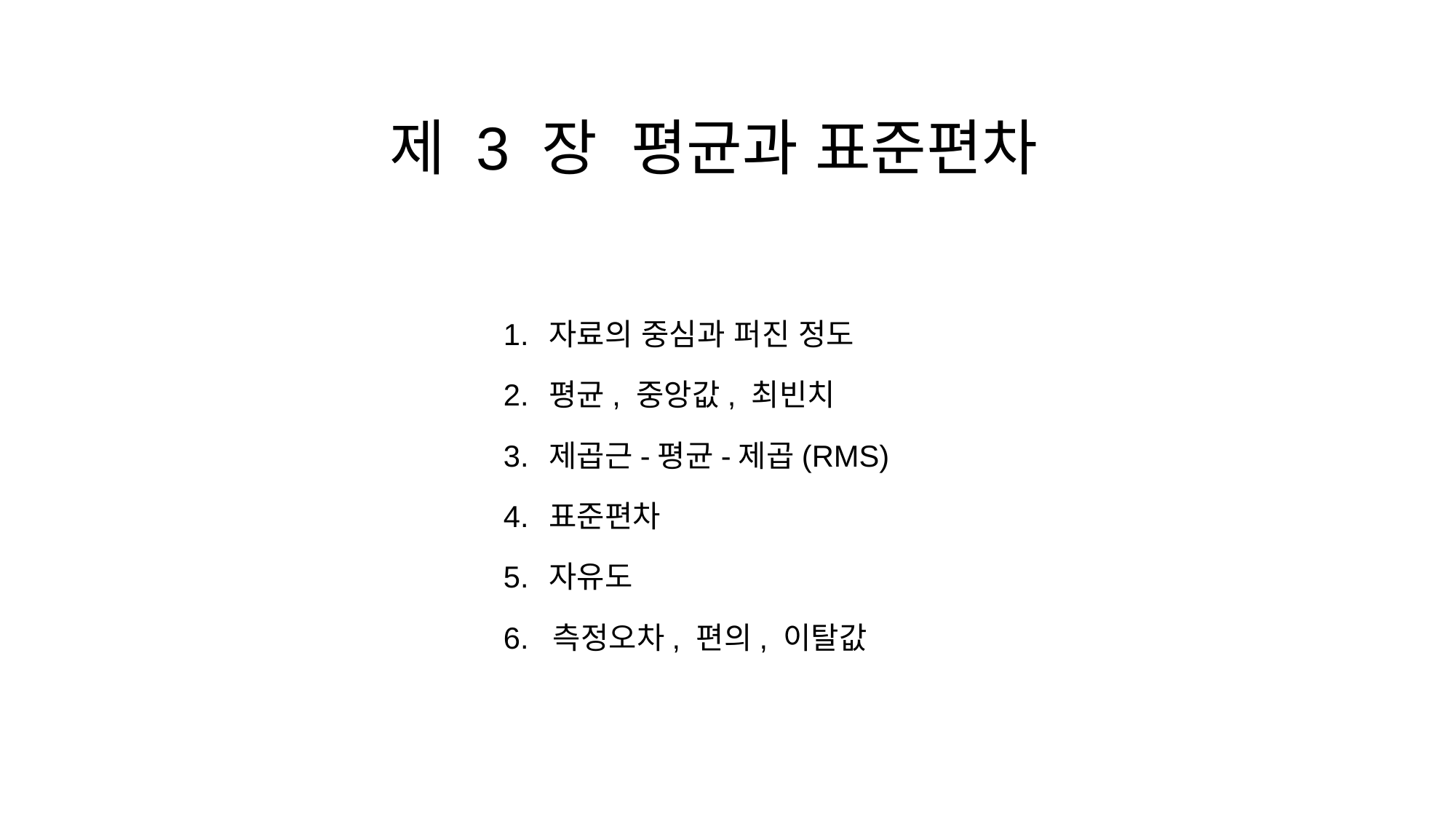

제 3 장  평균과 표준편차
자료의 중심과 퍼진 정도
평균, 중앙값, 최빈치
제곱근-평균-제곱(RMS)
표준편차
자유도
6.  측정오차, 편의, 이탈값